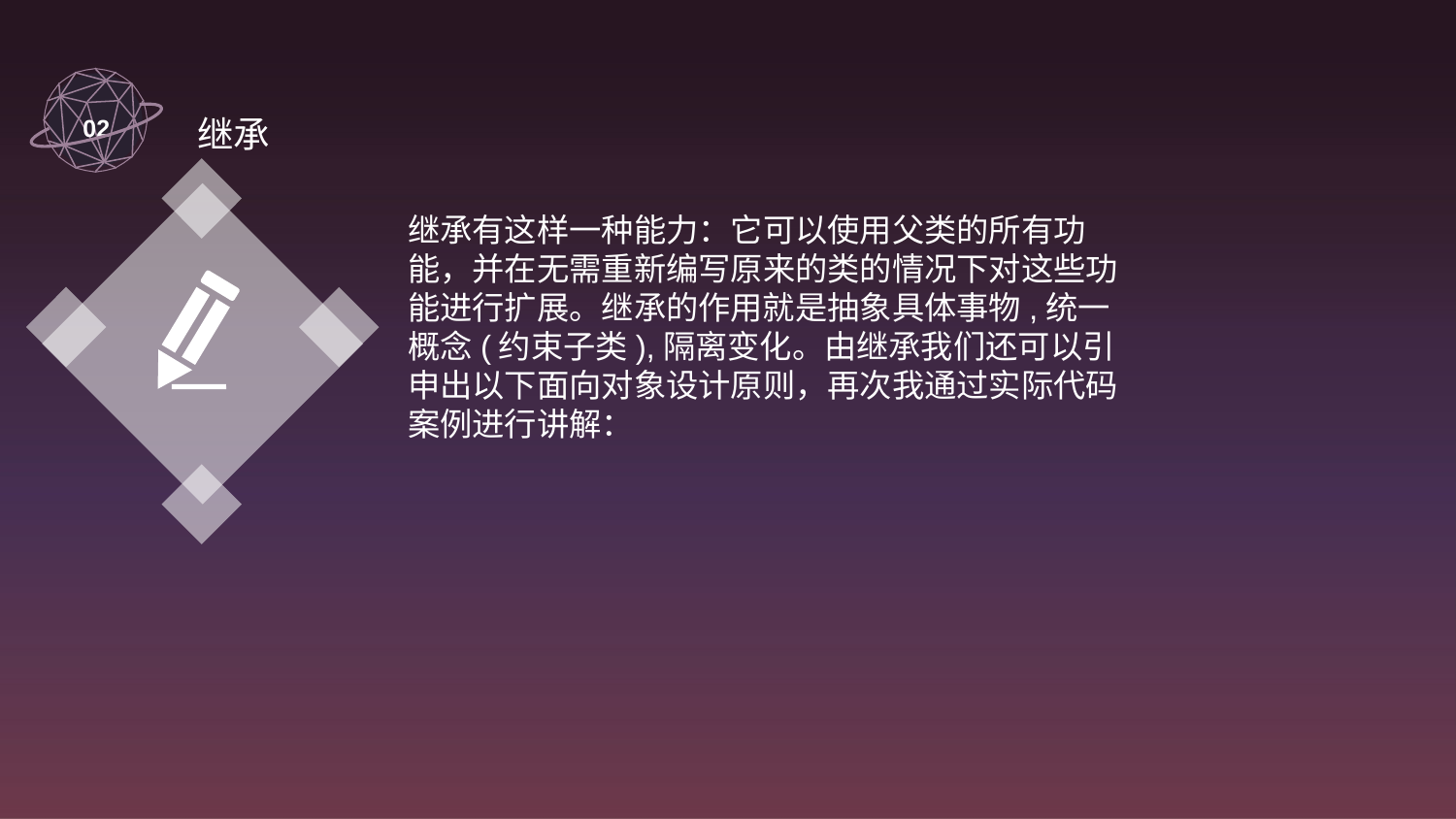

02

 继承

继承有这样一种能力：它可以使用父类的所有功能，并在无需重新编写原来的类的情况下对这些功能进行扩展。继承的作用就是抽象具体事物,统一概念(约束子类),隔离变化。由继承我们还可以引申出以下面向对象设计原则，再次我通过实际代码案例进行讲解：